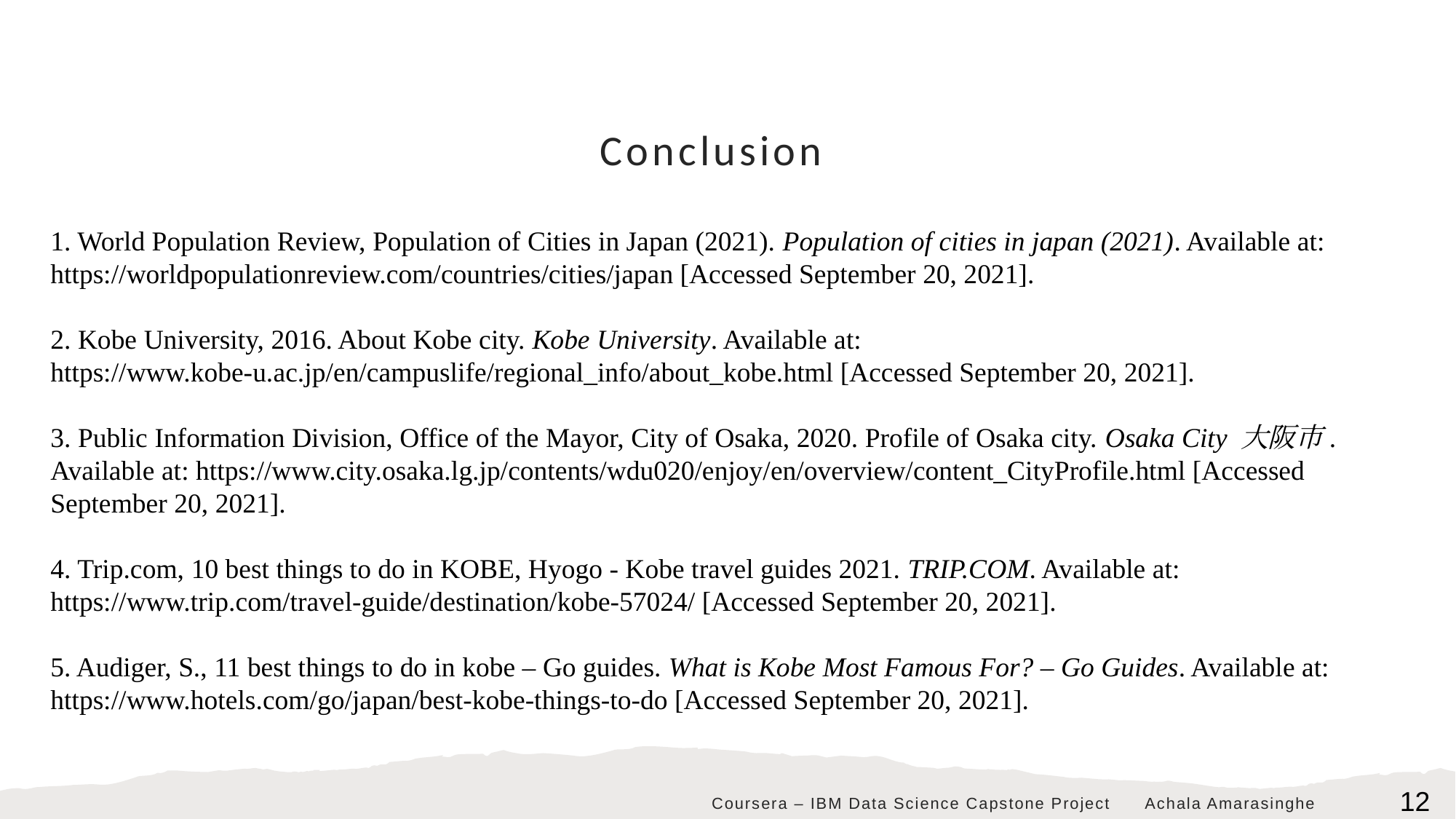

# Conclusion
1. World Population Review, Population of Cities in Japan (2021). Population of cities in japan (2021). Available at: https://worldpopulationreview.com/countries/cities/japan [Accessed September 20, 2021].

2. Kobe University, 2016. About Kobe city. Kobe University. Available at: https://www.kobe-u.ac.jp/en/campuslife/regional_info/about_kobe.html [Accessed September 20, 2021].

3. Public Information Division, Office of the Mayor, City of Osaka, 2020. Profile of Osaka city. Osaka City 大阪市. Available at: https://www.city.osaka.lg.jp/contents/wdu020/enjoy/en/overview/content_CityProfile.html [Accessed September 20, 2021].

4. Trip.com, 10 best things to do in KOBE, Hyogo - Kobe travel guides 2021. TRIP.COM. Available at: https://www.trip.com/travel-guide/destination/kobe-57024/ [Accessed September 20, 2021].

5. Audiger, S., 11 best things to do in kobe – Go guides. What is Kobe Most Famous For? – Go Guides. Available at: https://www.hotels.com/go/japan/best-kobe-things-to-do [Accessed September 20, 2021].

Coursera – IBM Data Science Capstone Project      Achala Amarasinghe

12